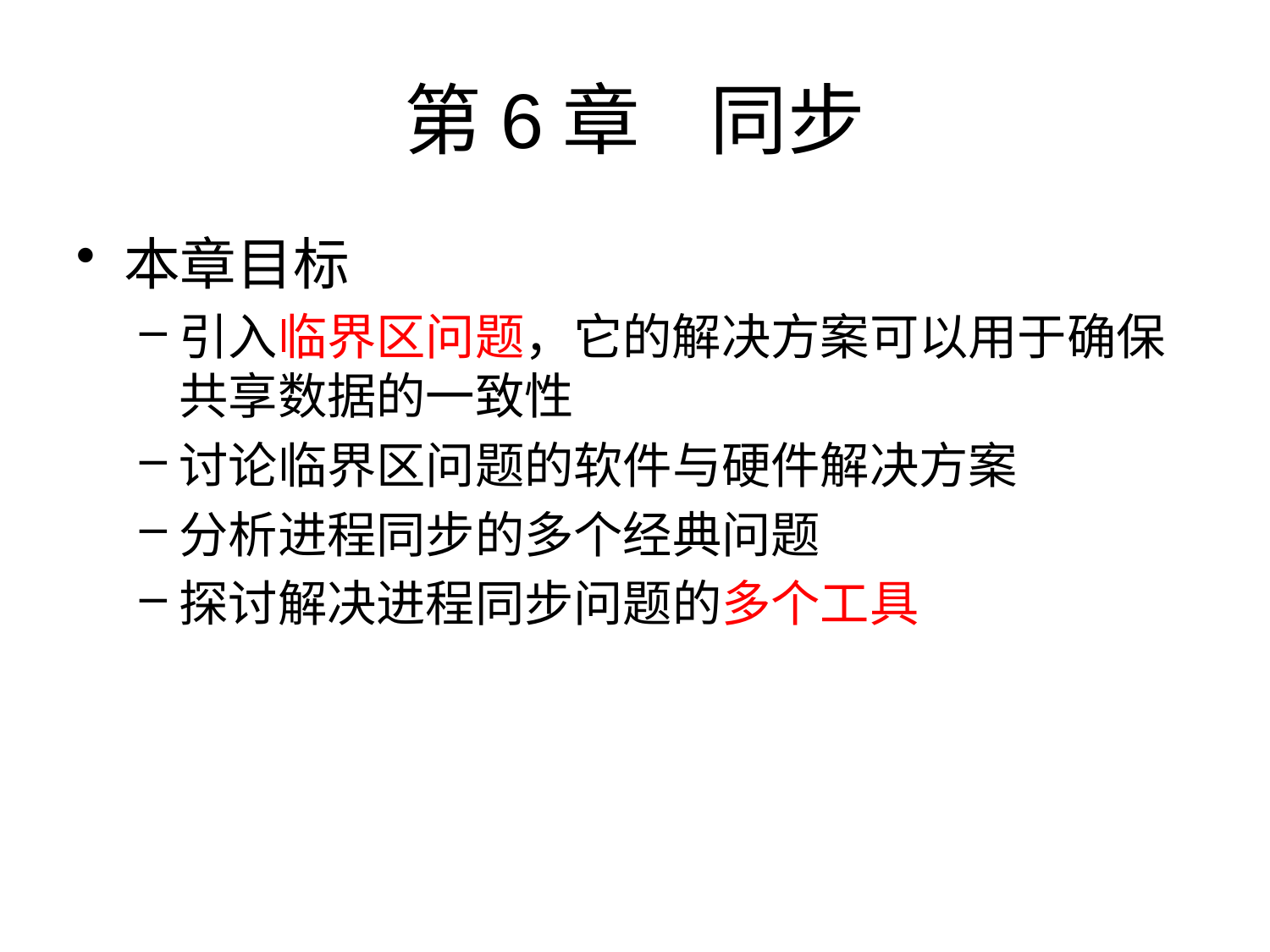

# 第6章    同步
本章目标
引入临界区问题，它的解决方案可以用于确保共享数据的一致性
讨论临界区问题的软件与硬件解决方案
分析进程同步的多个经典问题
探讨解决进程同步问题的多个工具